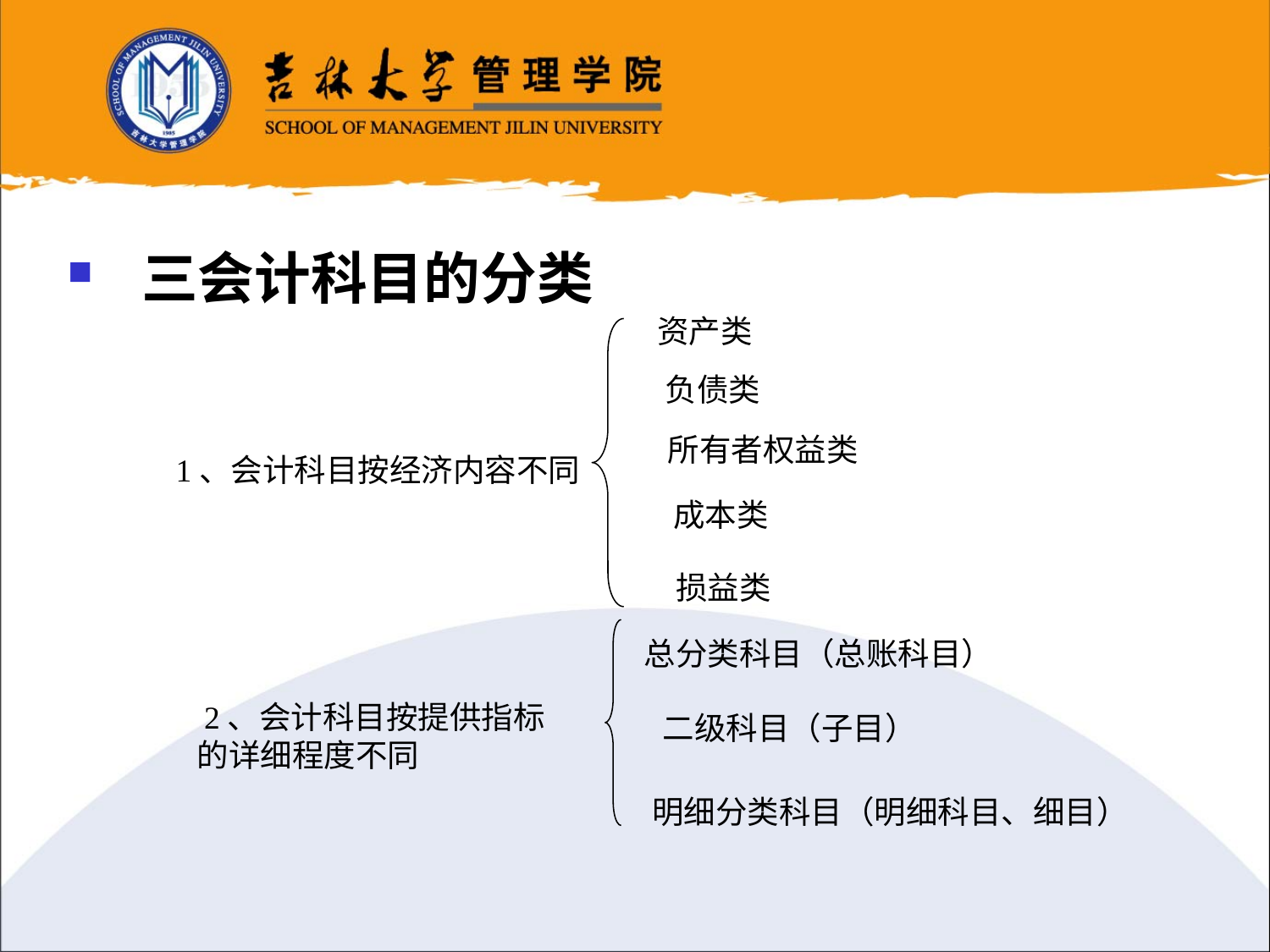

三会计科目的分类
资产类

负债类
所有者权益类
1、会计科目按经济内容不同
成本类
损益类

总分类科目（总账科目）
 2、会计科目按提供指标的详细程度不同
二级科目（子目）
明细分类科目（明细科目、细目）
40